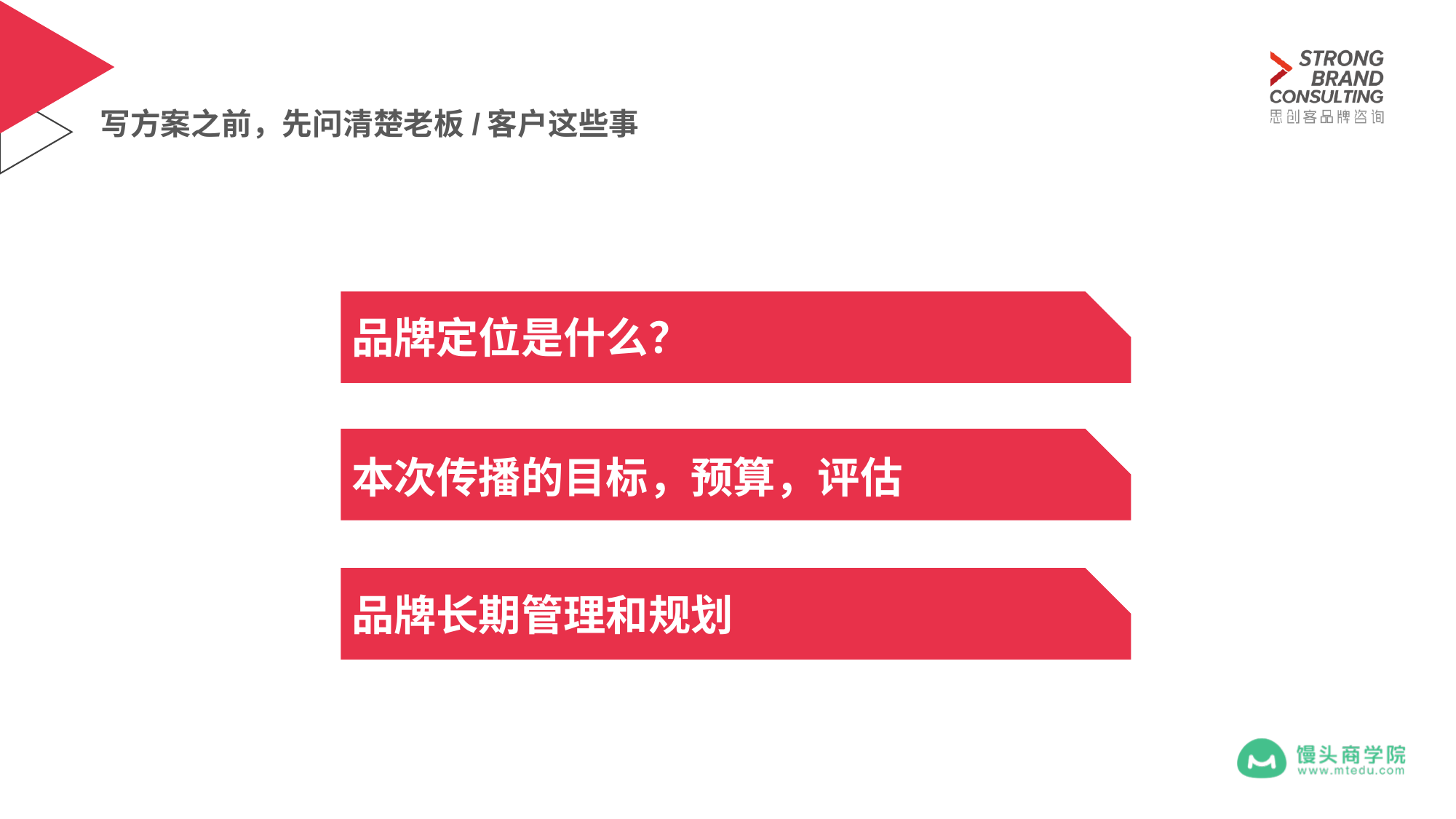

写方案之前，先问清楚老板/客户这些事

品牌定位是什么？

本次传播的目标，预算，评估

品牌长期管理和规划